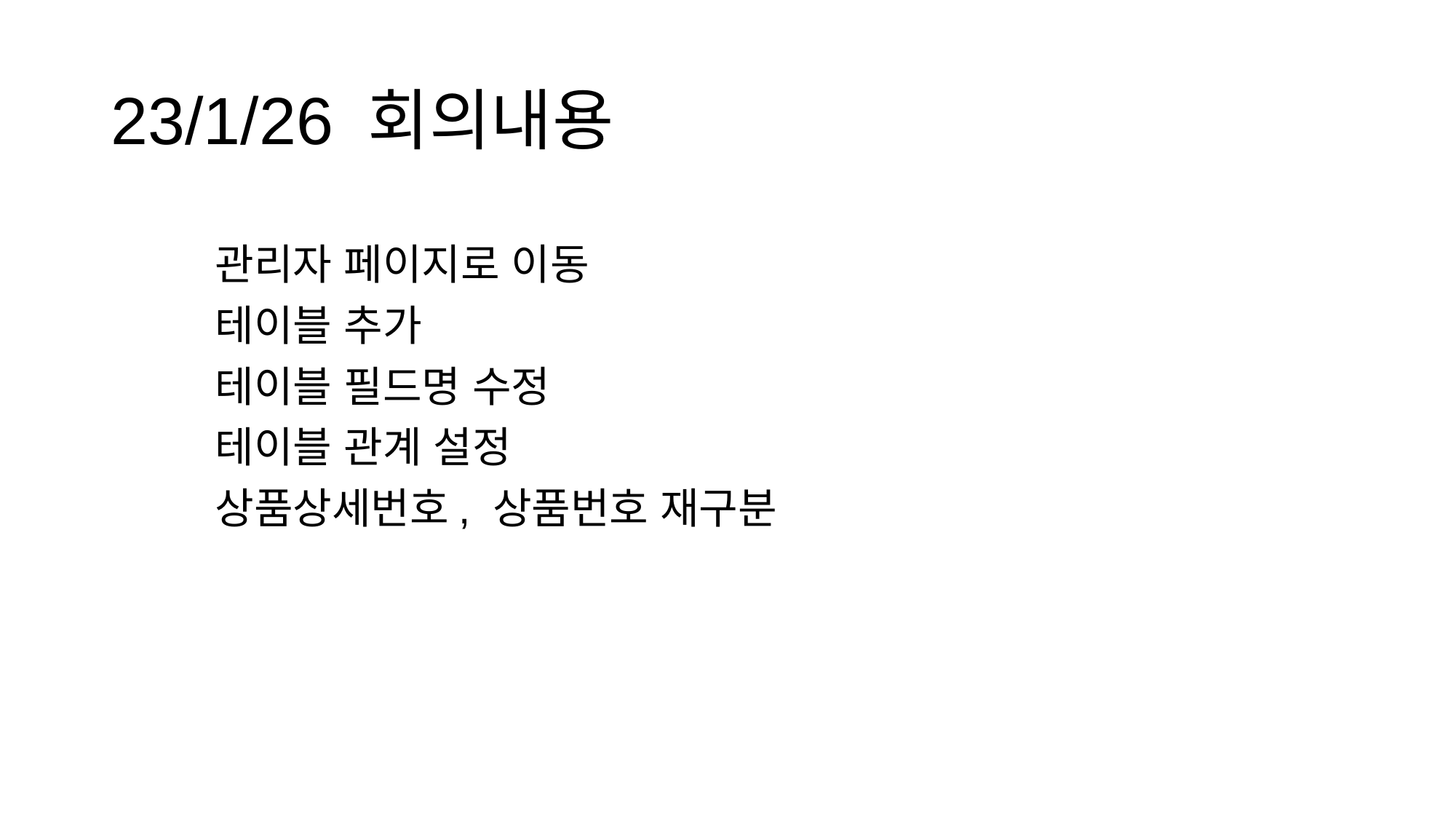

# 23/1/26 회의내용
관리자 페이지로 이동
테이블 추가
테이블 필드명 수정
테이블 관계 설정
상품상세번호, 상품번호 재구분